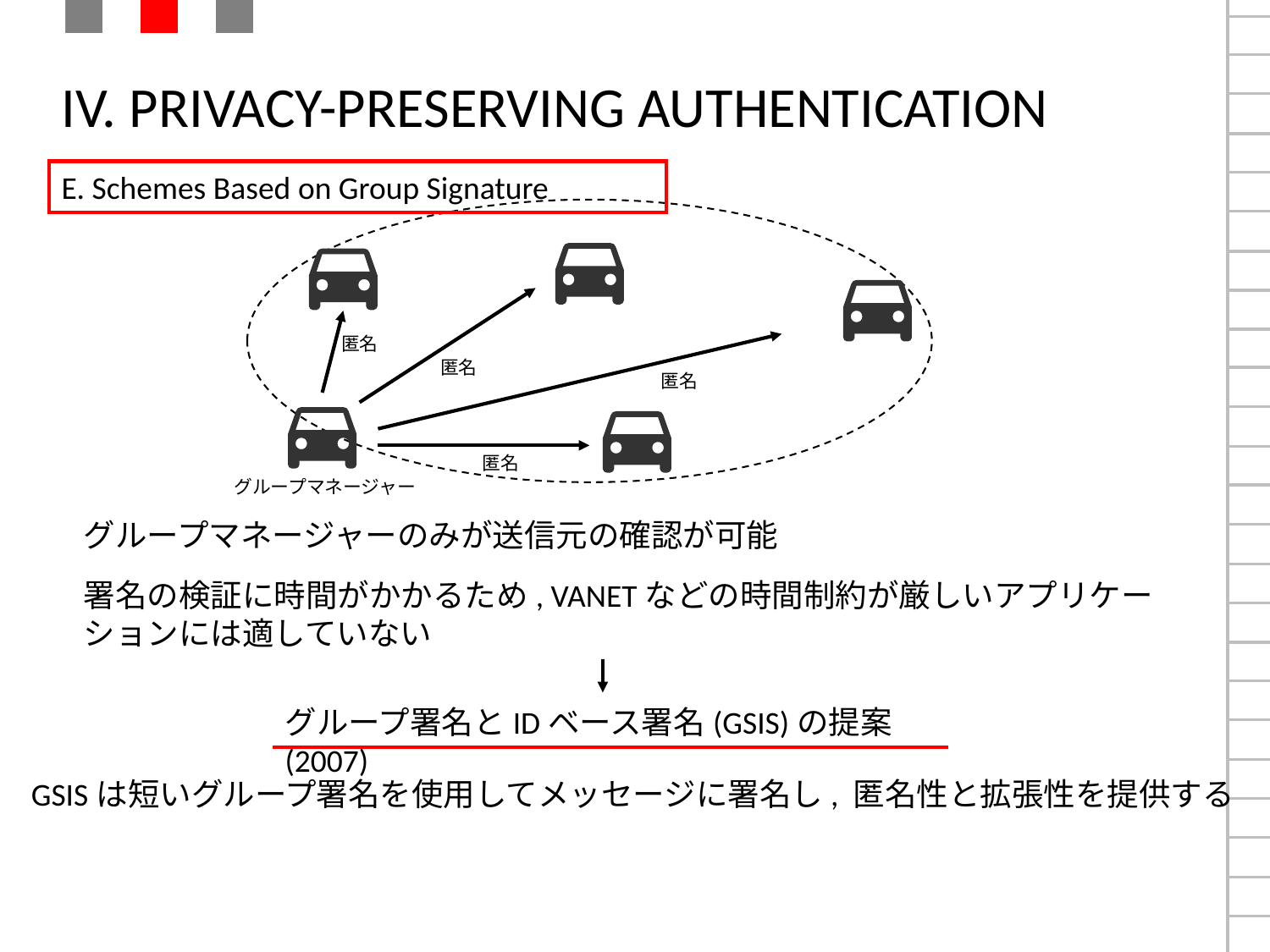

# IV. PRIVACY-PRESERVING AUTHENTICATION

E. Schemes Based on Group Signature

匿名
匿名
匿名

匿名
グループマネージャー
グループマネージャーのみが送信元の確認が可能
署名の検証に時間がかかるため, VANETなどの時間制約が厳しいアプリケーションには適していない
グループ署名とIDベース署名(GSIS)の提案(2007)
GSISは短いグループ署名を使用してメッセージに署名し, 匿名性と拡張性を提供する